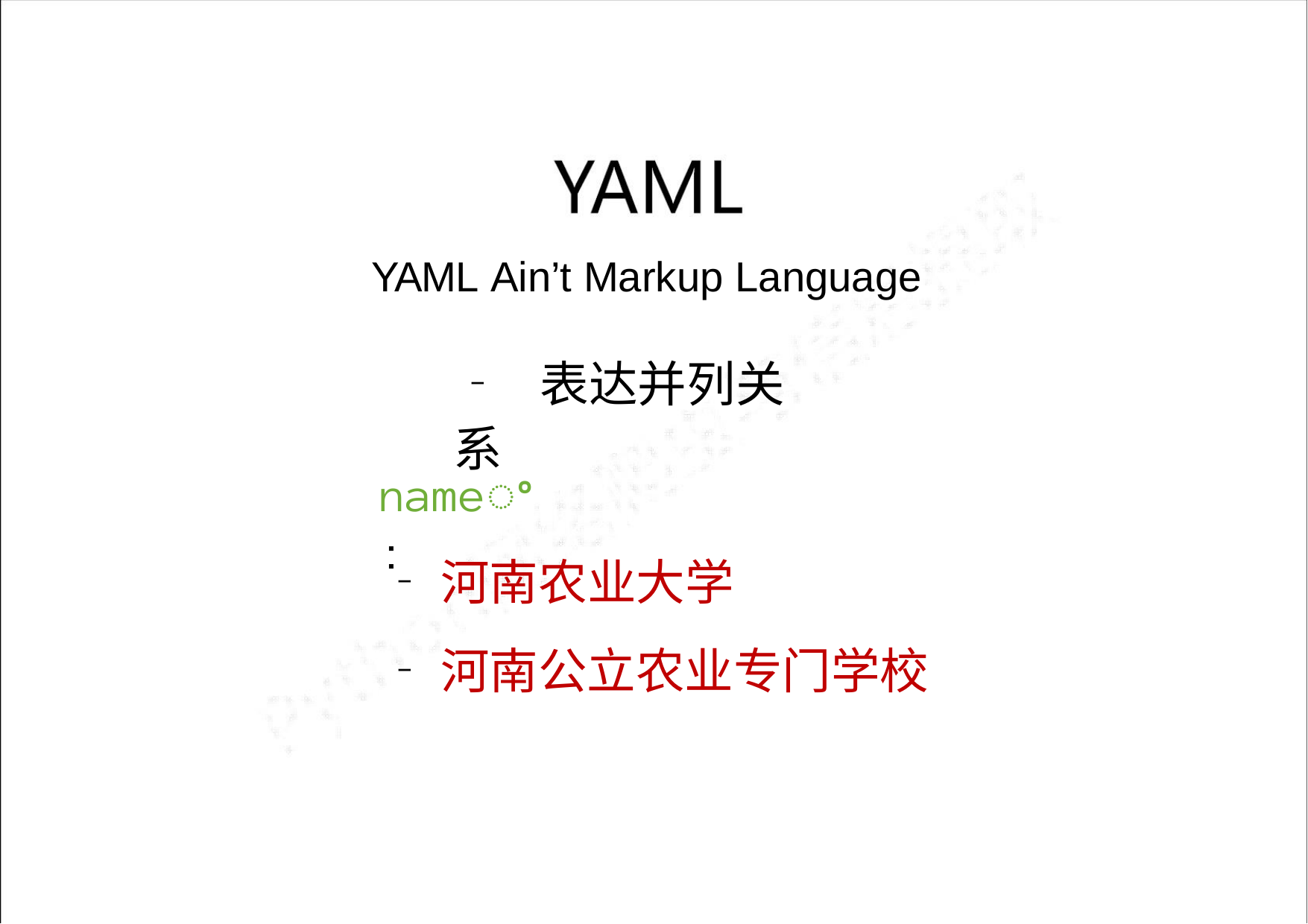

YAML Ain’t Markup Language
‐ 表达并列关系
nameꢀ:
‐河南农业大学
‐河南公立农业专门学校